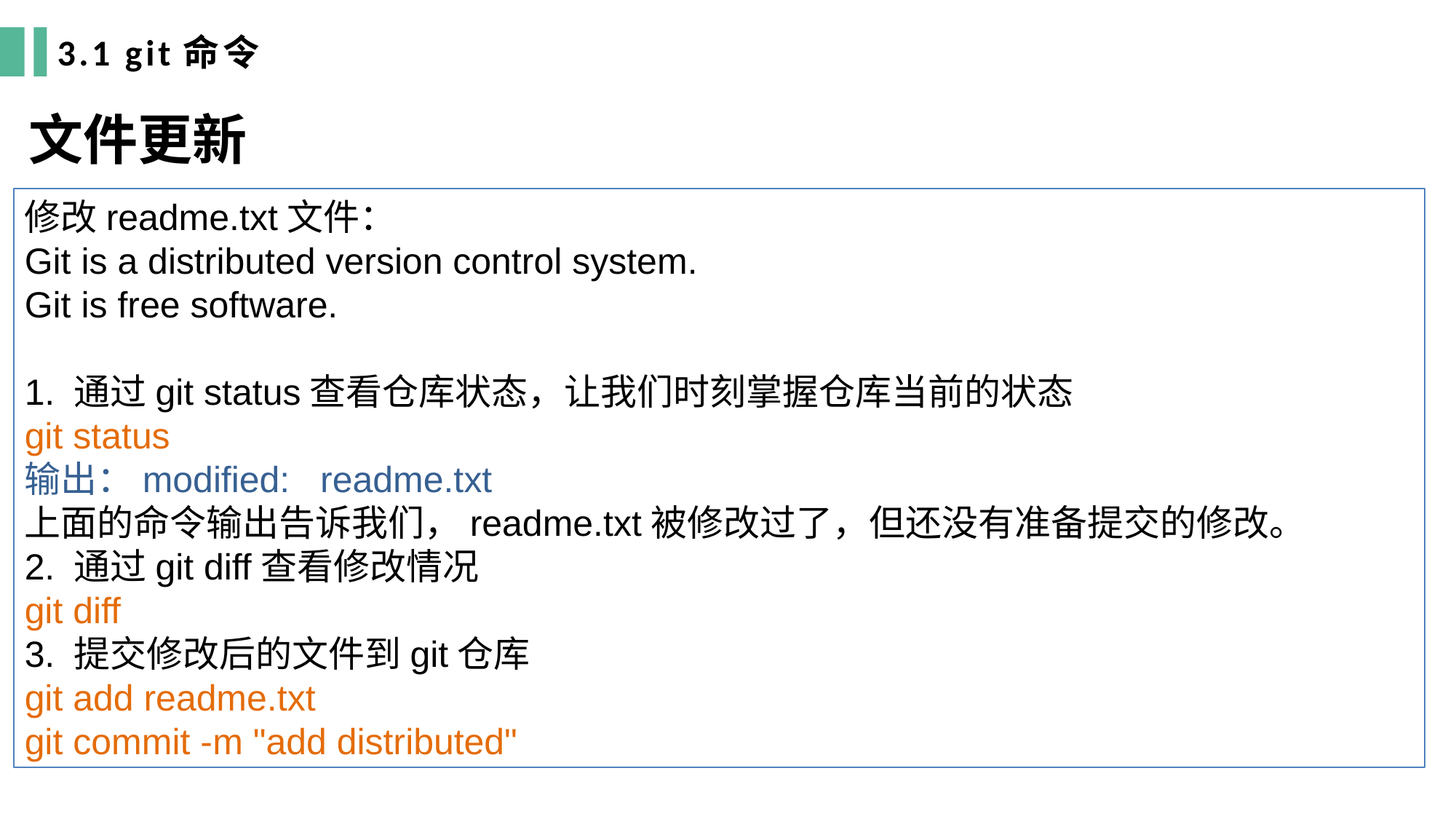

3.1 git命令
文件更新
修改readme.txt文件：
Git is a distributed version control system.
Git is free software.

1. 通过git status查看仓库状态，让我们时刻掌握仓库当前的状态
git status
输出：modified:   readme.txt
上面的命令输出告诉我们，readme.txt被修改过了，但还没有准备提交的修改。
2. 通过git diff查看修改情况
git diff
3. 提交修改后的文件到git仓库
git add readme.txt
git commit -m "add distributed"